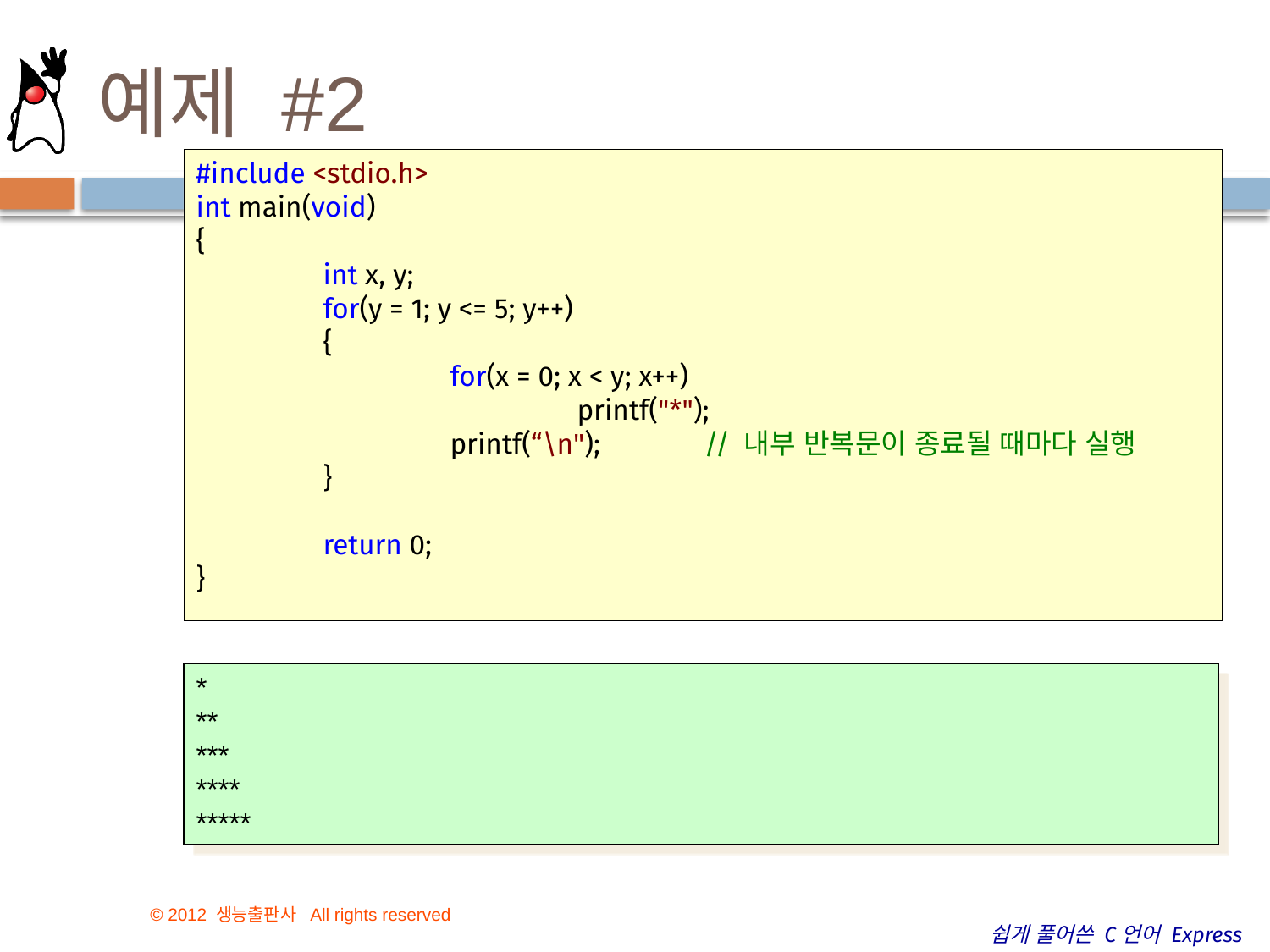

# 예제 #2
#include <stdio.h>
int main(void)
{
	int x, y;
	for(y = 1; y <= 5; y++)
	{
		for(x = 0; x < y; x++)
			printf("*");
		printf(“\n");	// 내부 반복문이 종료될 때마다 실행
	}

	return 0;
}
*
**
***
****
*****